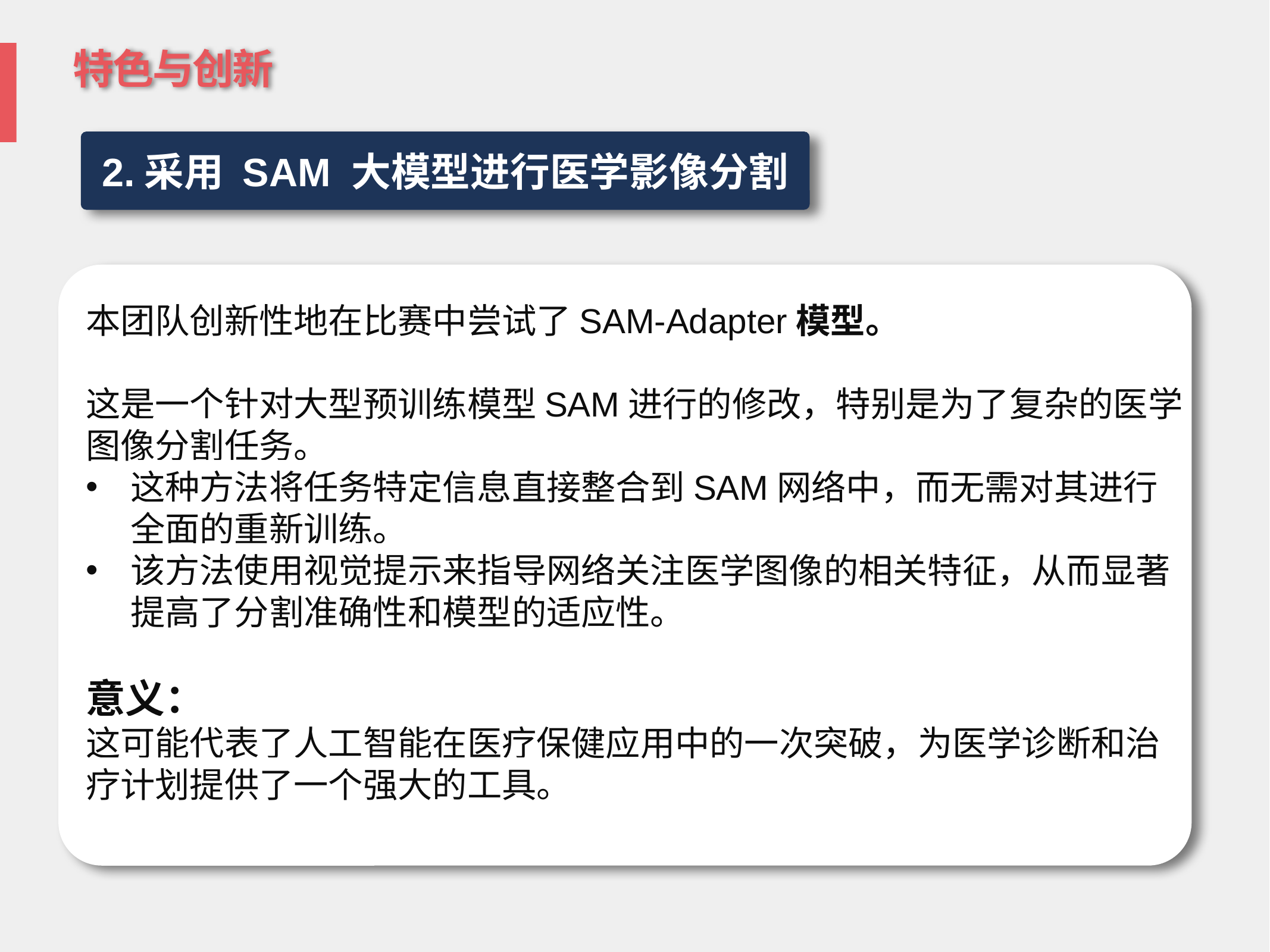

# 特色与创新
2.采用 SAM 大模型进行医学影像分割

本团队创新性地在比赛中尝试了SAM-Adapter模型。
这是一个针对大型预训练模型SAM进行的修改，特别是为了复杂的医学图像分割任务。
这种方法将任务特定信息直接整合到SAM网络中，而无需对其进行全面的重新训练。
该方法使用视觉提示来指导网络关注医学图像的相关特征，从而显著提高了分割准确性和模型的适应性。

意义：
这可能代表了人工智能在医疗保健应用中的一次突破，为医学诊断和治疗计划提供了一个强大的工具。